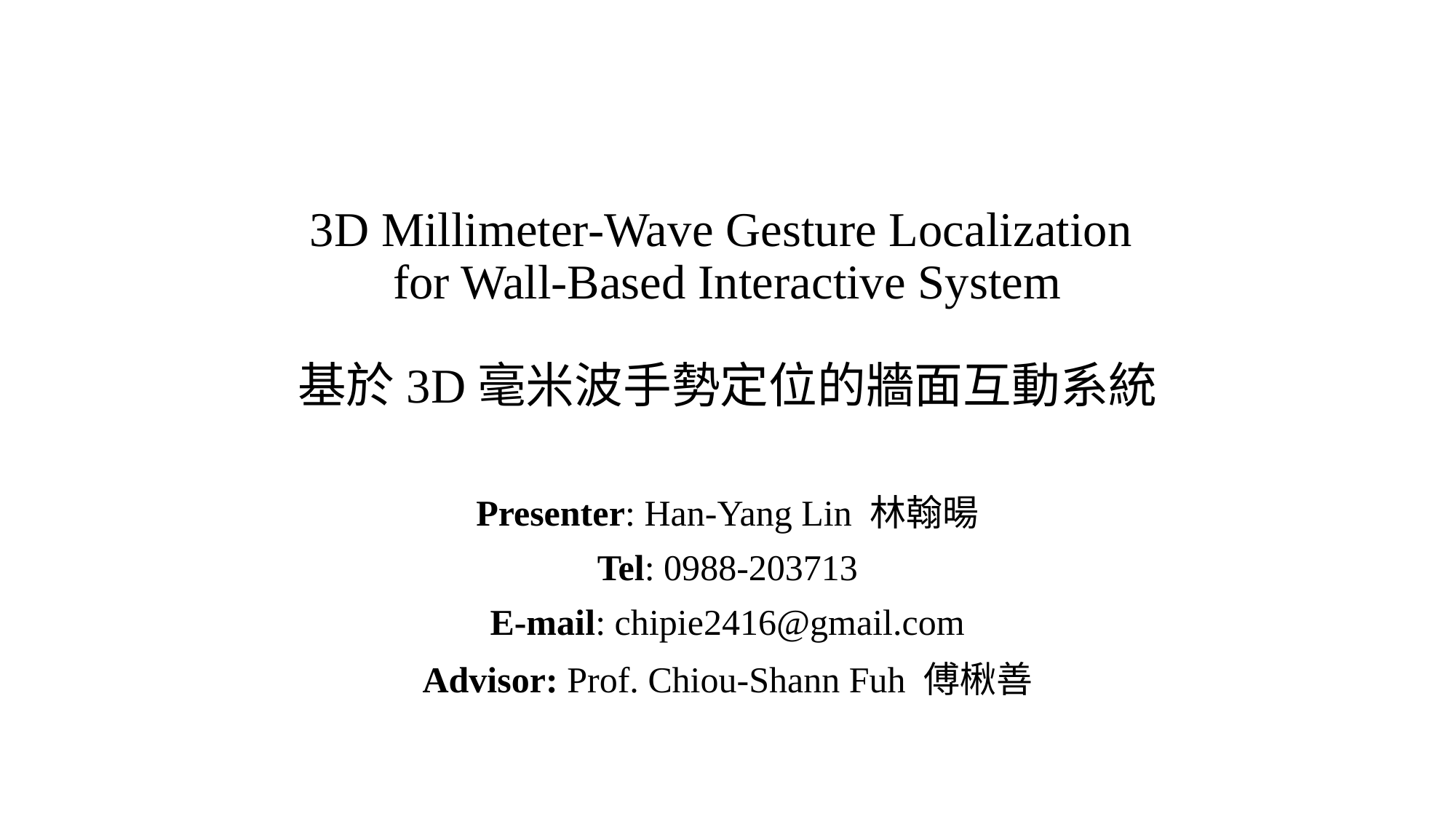

# 3D Millimeter-Wave Gesture Localization for Wall-Based Interactive System 基於3D毫米波手勢定位的牆面互動系統

Presenter: Han-Yang Lin 林翰暘
Tel: 0988-203713
E-mail: chipie2416@gmail.com
Advisor: Prof. Chiou-Shann Fuh 傅楸善